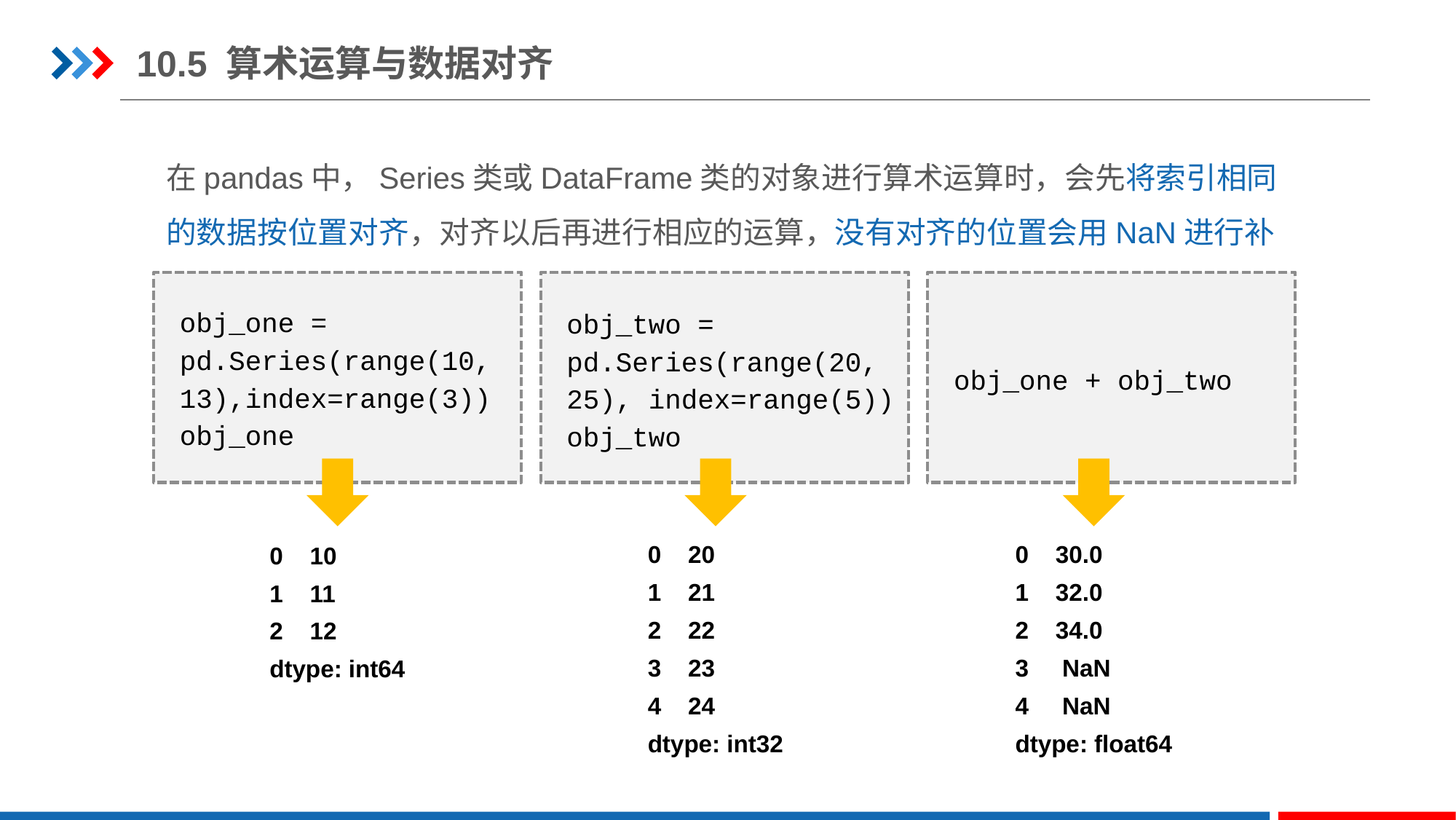

10.5 算术运算与数据对齐
在pandas中，Series类或DataFrame类的对象进行算术运算时，会先将索引相同的数据按位置对齐，对齐以后再进行相应的运算，没有对齐的位置会用NaN进行补齐。

obj_one = pd.Series(range(10, 13),index=range(3))
obj_one
obj_two = pd.Series(range(20, 25), index=range(5))
obj_two
obj_one + obj_two

0    30.0
1    32.0
2    34.0
3     NaN
4     NaN
dtype: float64
0    20
1    21
2    22
3    23
4    24
dtype: int32
0    10
1    11
2    12
dtype: int64